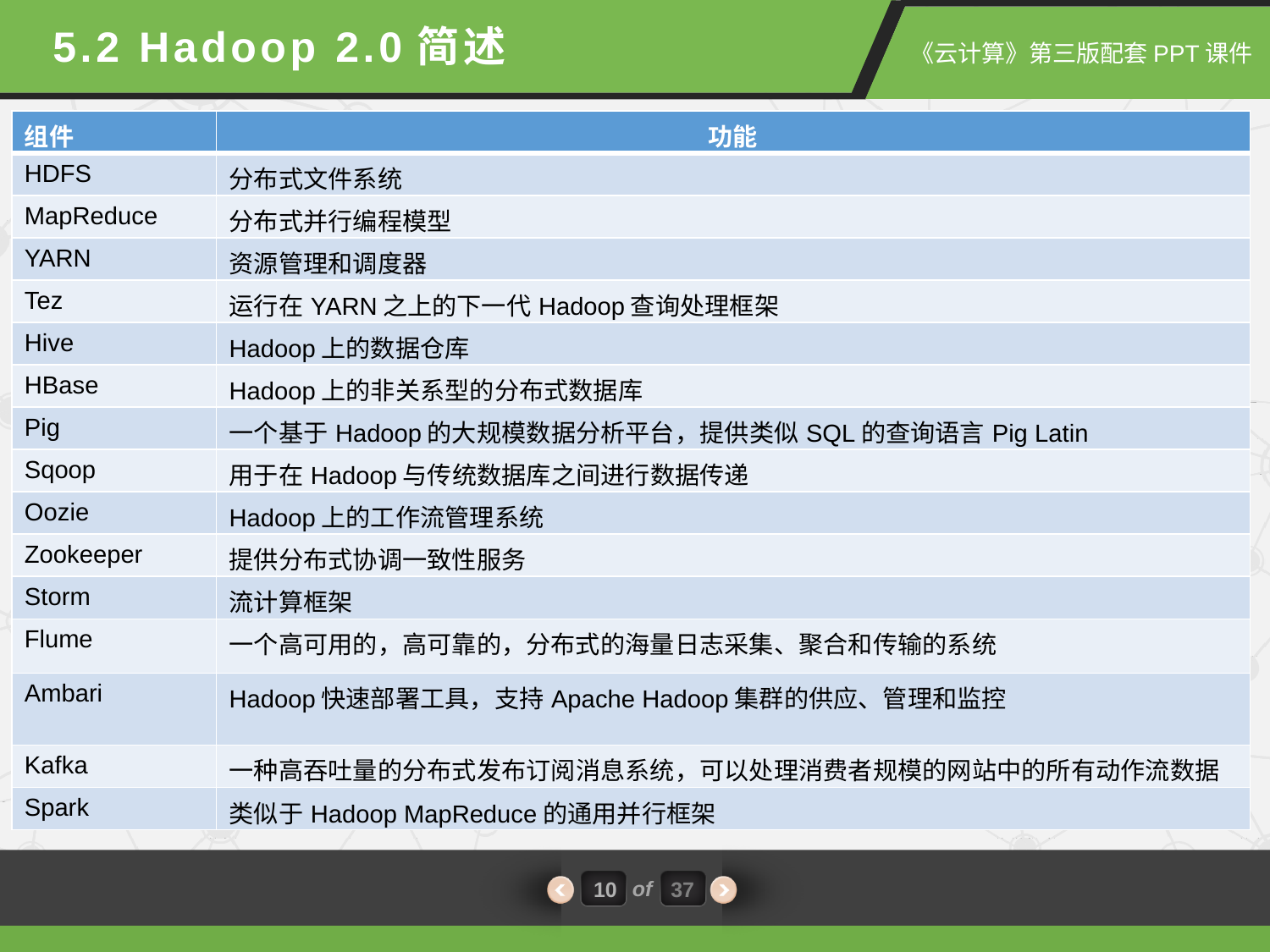

5.2 Hadoop 2.0简述
| 组件 | 功能 |
| --- | --- |
| HDFS | 分布式文件系统 |
| MapReduce | 分布式并行编程模型 |
| YARN | 资源管理和调度器 |
| Tez | 运行在YARN之上的下一代Hadoop查询处理框架 |
| Hive | Hadoop上的数据仓库 |
| HBase | Hadoop上的非关系型的分布式数据库 |
| Pig | 一个基于Hadoop的大规模数据分析平台，提供类似SQL的查询语言Pig Latin |
| Sqoop | 用于在Hadoop与传统数据库之间进行数据传递 |
| Oozie | Hadoop上的工作流管理系统 |
| Zookeeper | 提供分布式协调一致性服务 |
| Storm | 流计算框架 |
| Flume | 一个高可用的，高可靠的，分布式的海量日志采集、聚合和传输的系统 |
| Ambari | Hadoop快速部署工具，支持Apache Hadoop集群的供应、管理和监控 |
| Kafka | 一种高吞吐量的分布式发布订阅消息系统，可以处理消费者规模的网站中的所有动作流数据 |
| Spark | 类似于Hadoop MapReduce的通用并行框架 |
10